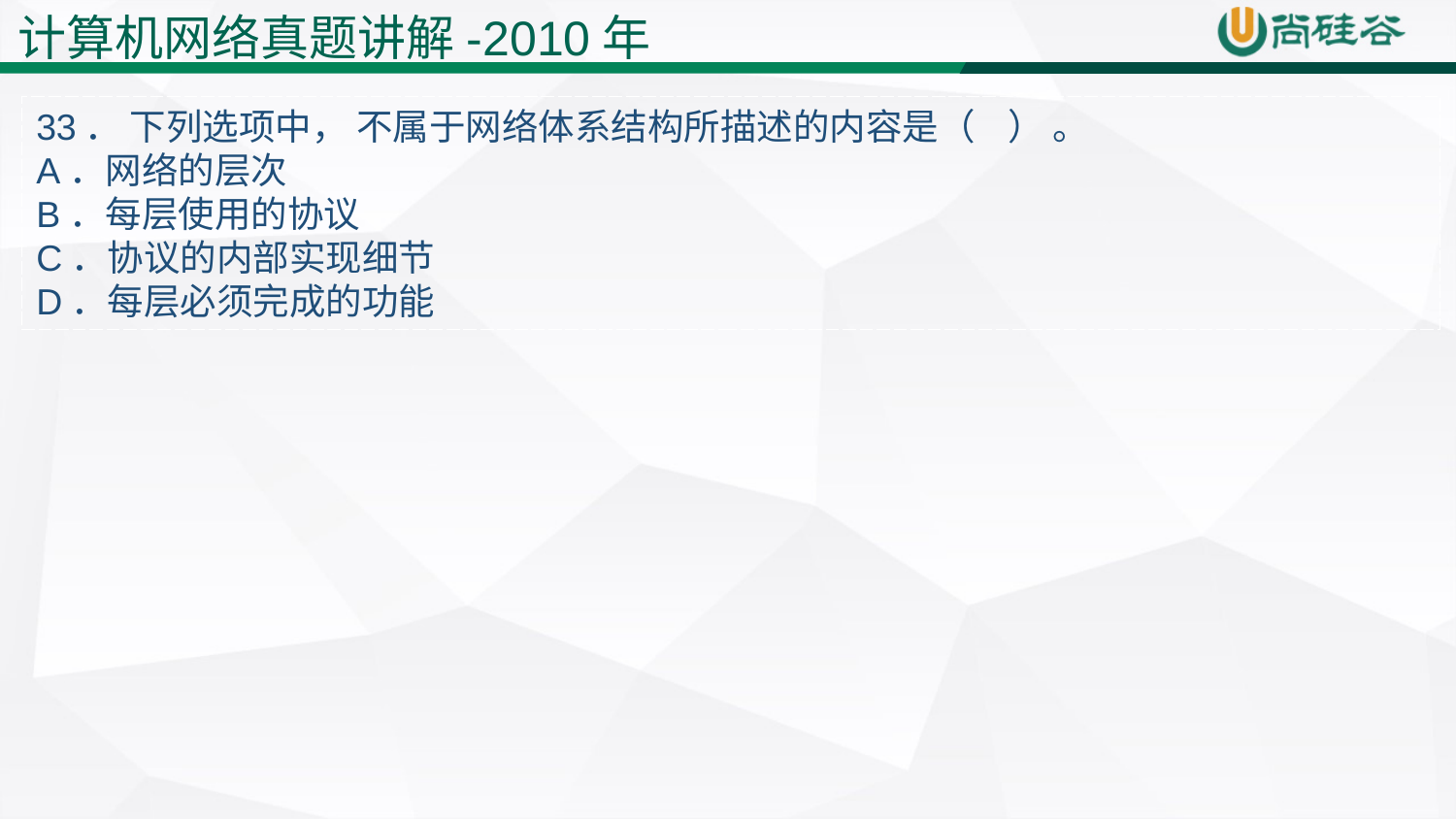

计算机网络真题讲解-2010年

33． 下列选项中， 不属于网络体系结构所描述的内容是（    ） 。
A．网络的层次
B．每层使用的协议
C．协议的内部实现细节
D．每层必须完成的功能